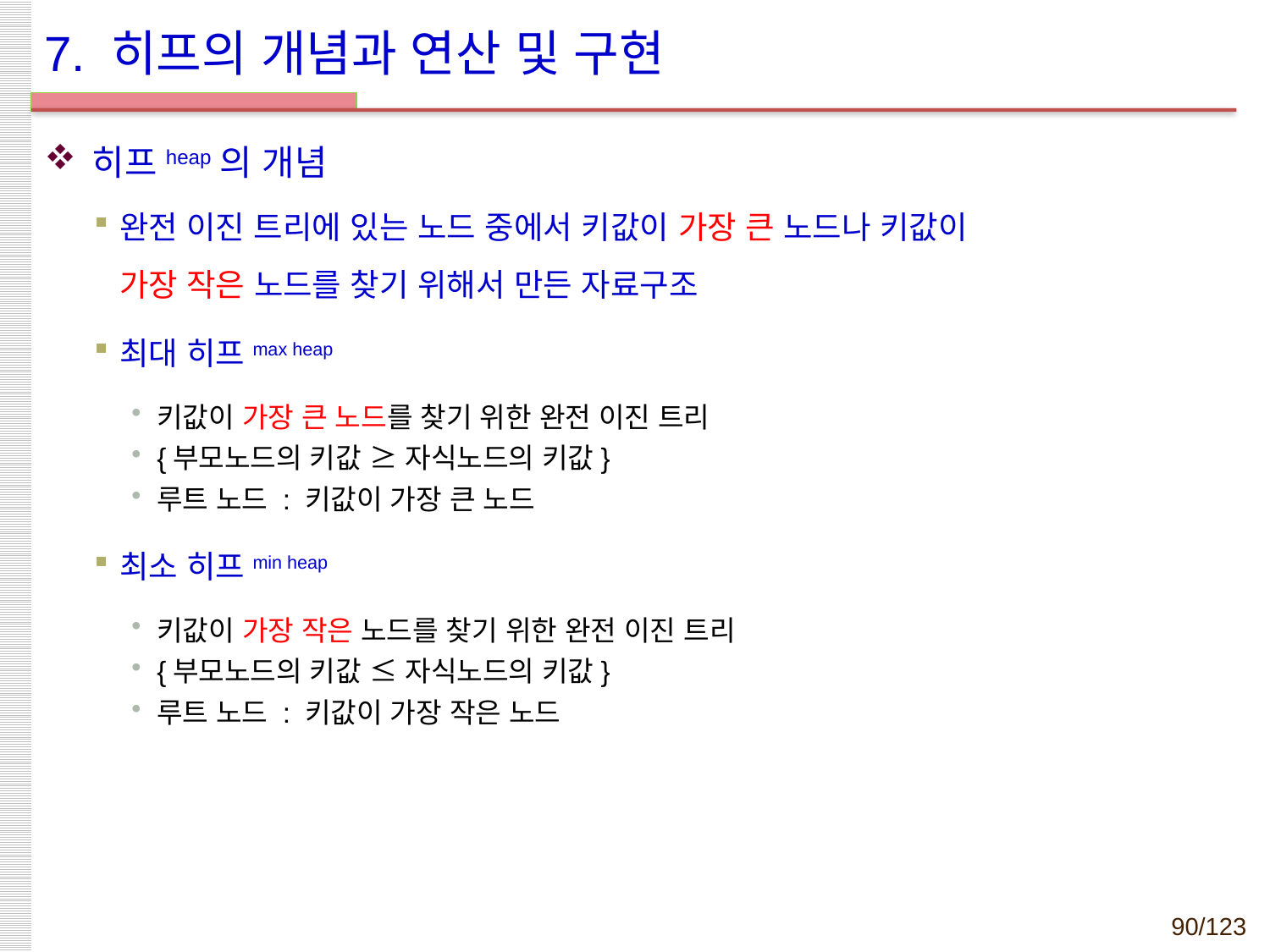

# 7. 히프의 개념과 연산 및 구현
히프heap의 개념
완전 이진 트리에 있는 노드 중에서 키값이 가장 큰 노드나 키값이
가장 작은 노드를 찾기 위해서 만든 자료구조
최대 히프max heap
키값이 가장 큰 노드를 찾기 위한 완전 이진 트리
{부모노드의 키값 ≥ 자식노드의 키값}
루트 노드 : 키값이 가장 큰 노드
최소 히프min heap
키값이 가장 작은 노드를 찾기 위한 완전 이진 트리
{부모노드의 키값 ≤ 자식노드의 키값}
루트 노드 : 키값이 가장 작은 노드